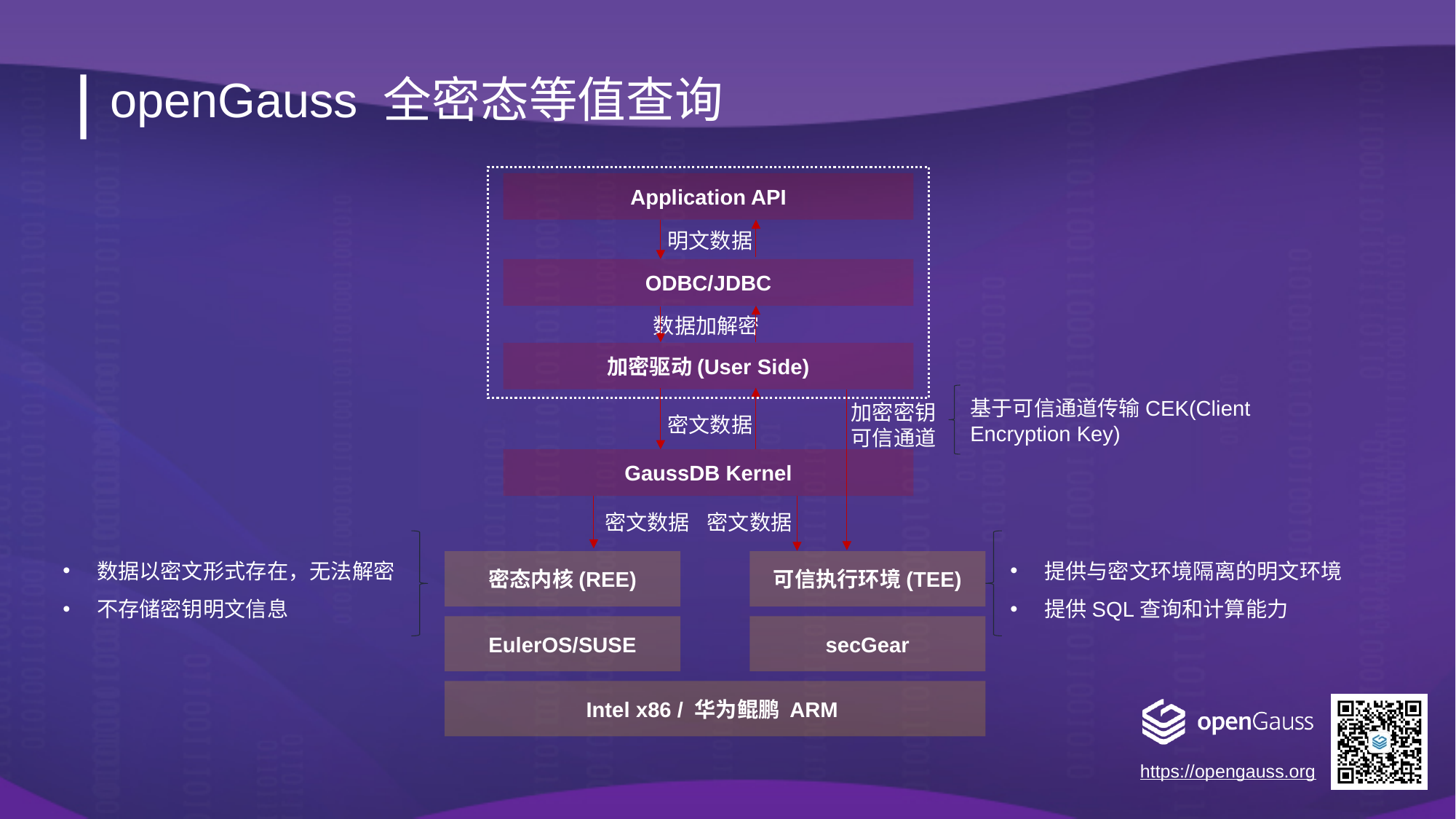

openGauss 全密态等值查询

Application API
明文数据
ODBC/JDBC
数据加解密
加密驱动(User Side)

基于可信通道传输CEK(Client Encryption Key)
加密密钥
可信通道
密文数据
GaussDB Kernel
密文数据
密文数据

数据以密文形式存在，无法解密
不存储密钥明文信息
提供与密文环境隔离的明文环境
提供SQL查询和计算能力
密态内核(REE)
可信执行环境(TEE)
EulerOS/SUSE
secGear
Intel x86 / 华为鲲鹏 ARM